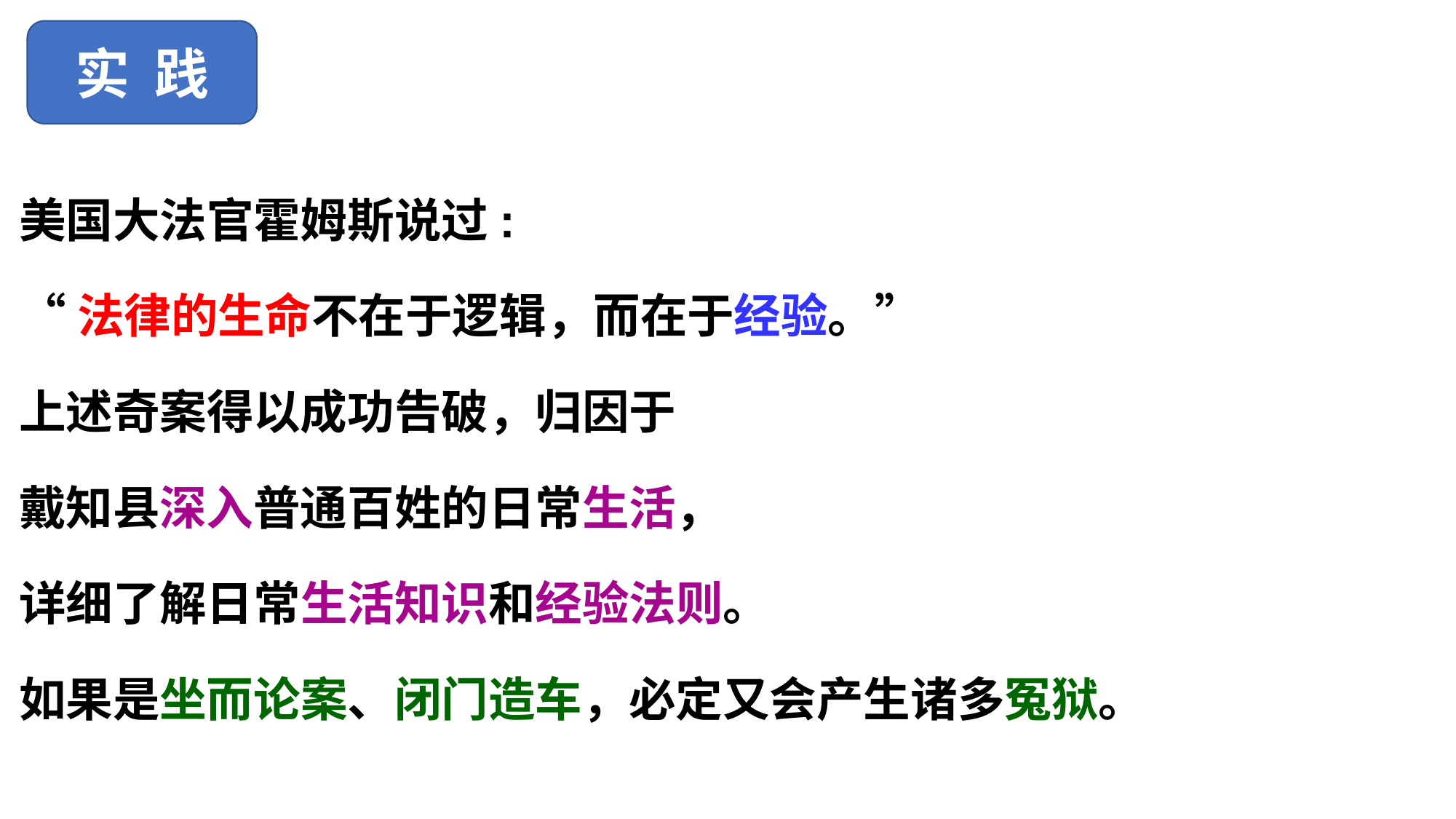

实  践
美国大法官霍姆斯说过:
“法律的生命不在于逻辑，而在于经验。”
上述奇案得以成功告破，归因于
戴知县深入普通百姓的日常生活，
详细了解日常生活知识和经验法则。
如果是坐而论案、闭门造车，必定又会产生诸多冤狱。